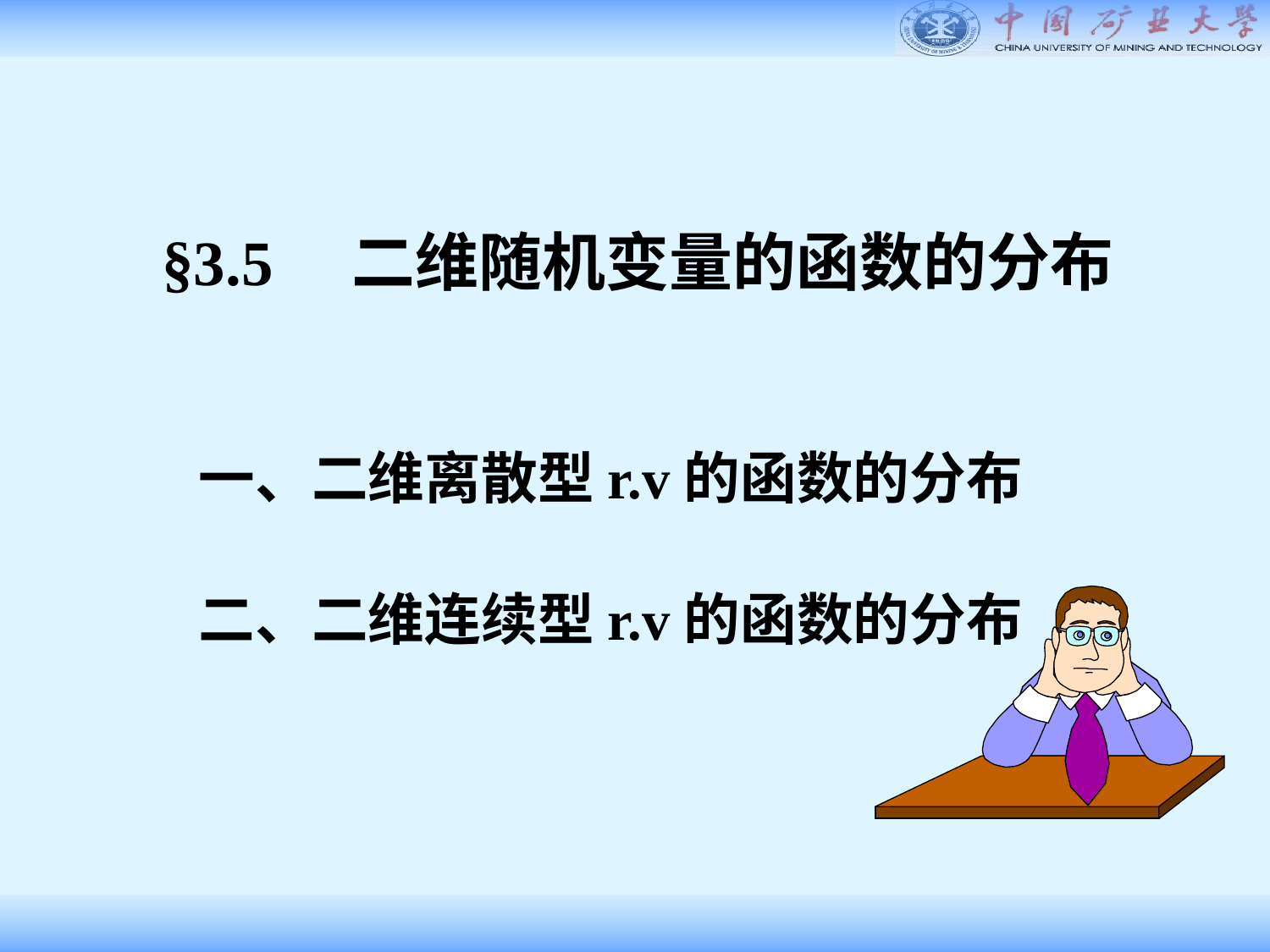

§3.5    二维随机变量的函数的分布

一、二维离散型r.v的函数的分布
二、二维连续型r.v的函数的分布